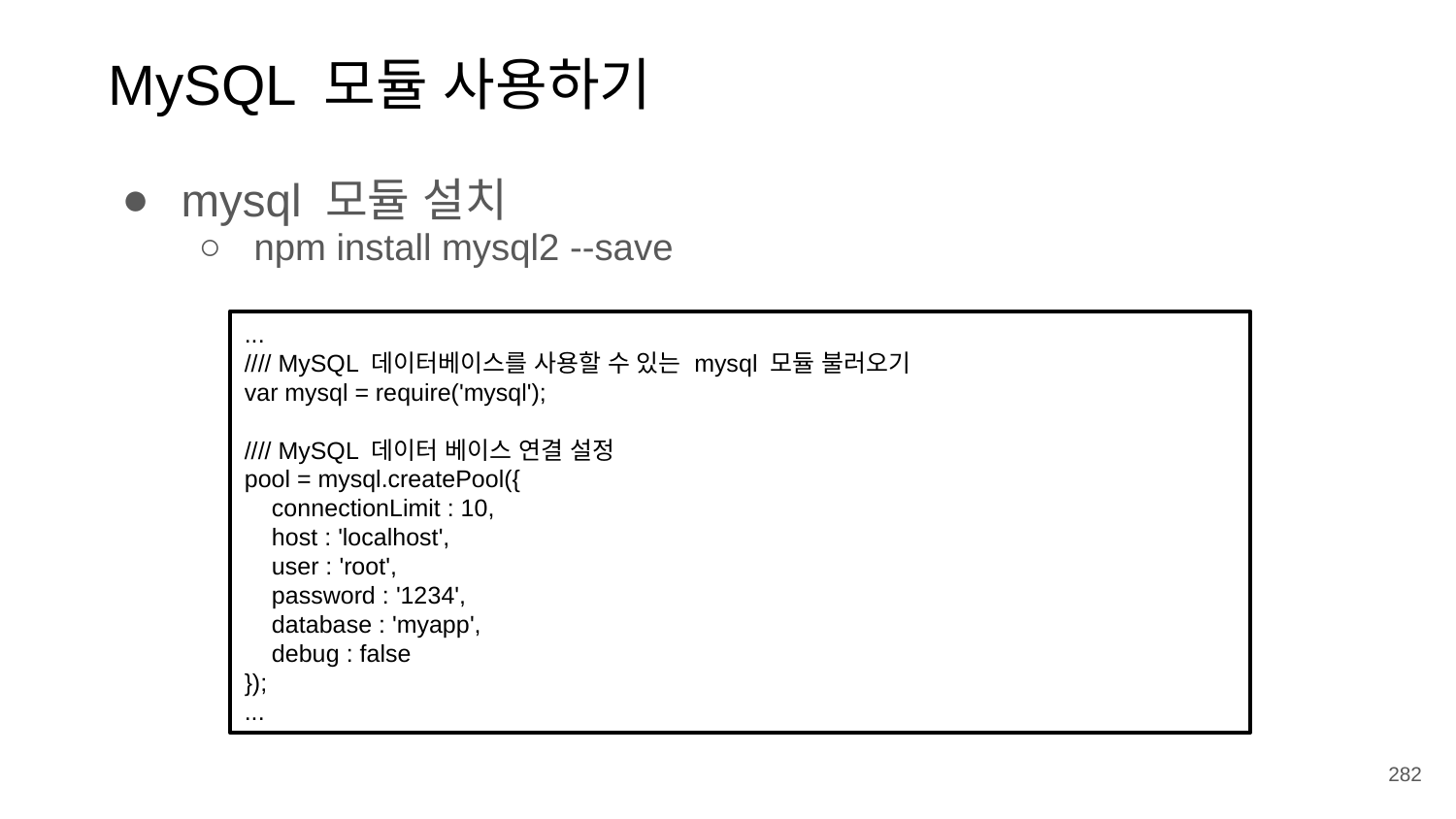

MySQL 모듈 사용하기
mysql 모듈 설치
npm install mysql2 --save
...
//// MySQL 데이터베이스를 사용할 수 있는 mysql 모듈 불러오기
var mysql = require('mysql');

//// MySQL 데이터 베이스 연결 설정
pool = mysql.createPool({
    connectionLimit : 10,
    host : 'localhost',
    user : 'root',
    password : '1234',
    database : 'myapp',
    debug : false
});
...
282